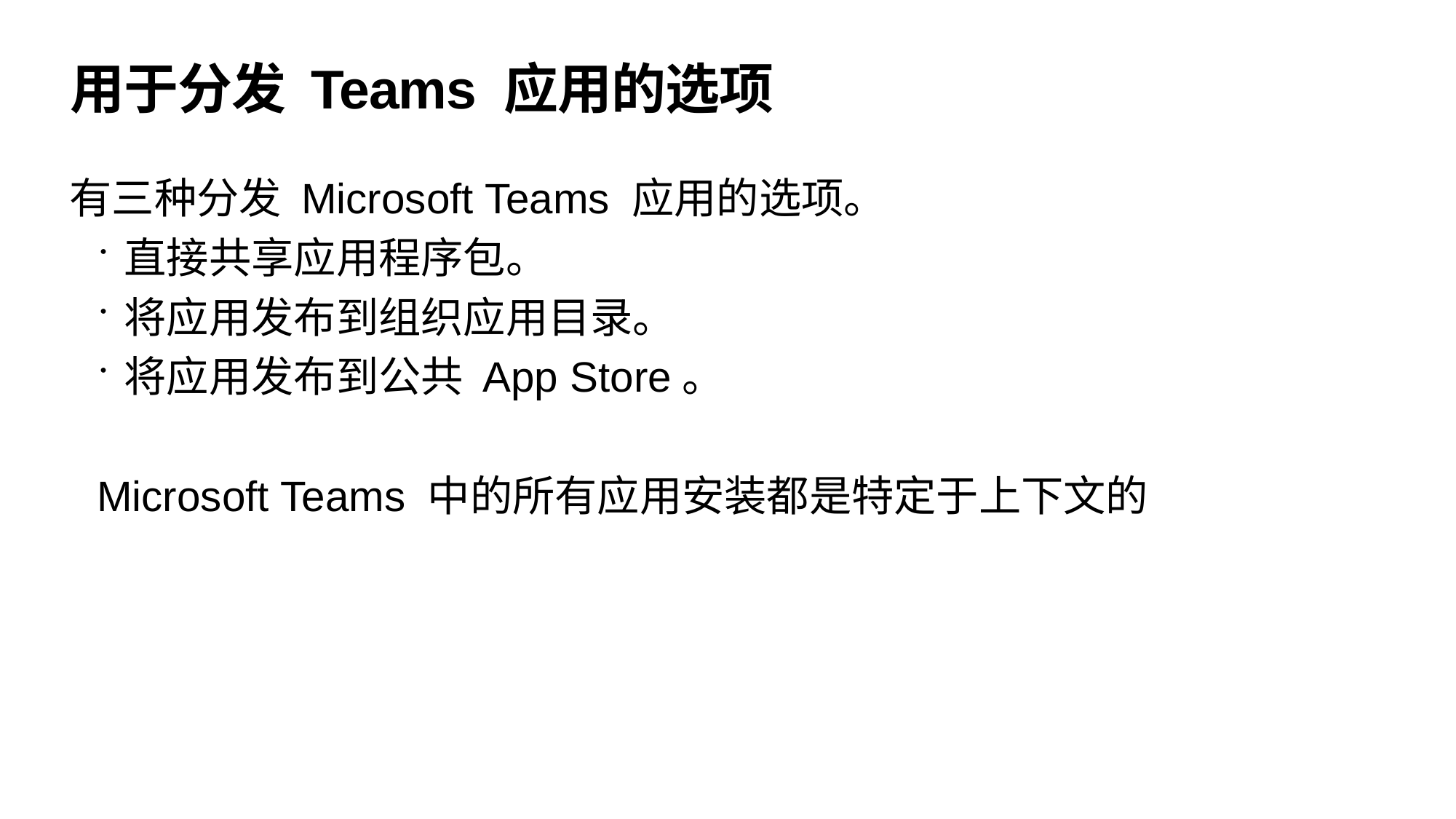

# 用于分发 Teams 应用的选项
有三种分发 Microsoft Teams 应用的选项。
直接共享应用程序包。
将应用发布到组织应用目录。
将应用发布到公共 App Store。

Microsoft Teams 中的所有应用安装都是特定于上下文的